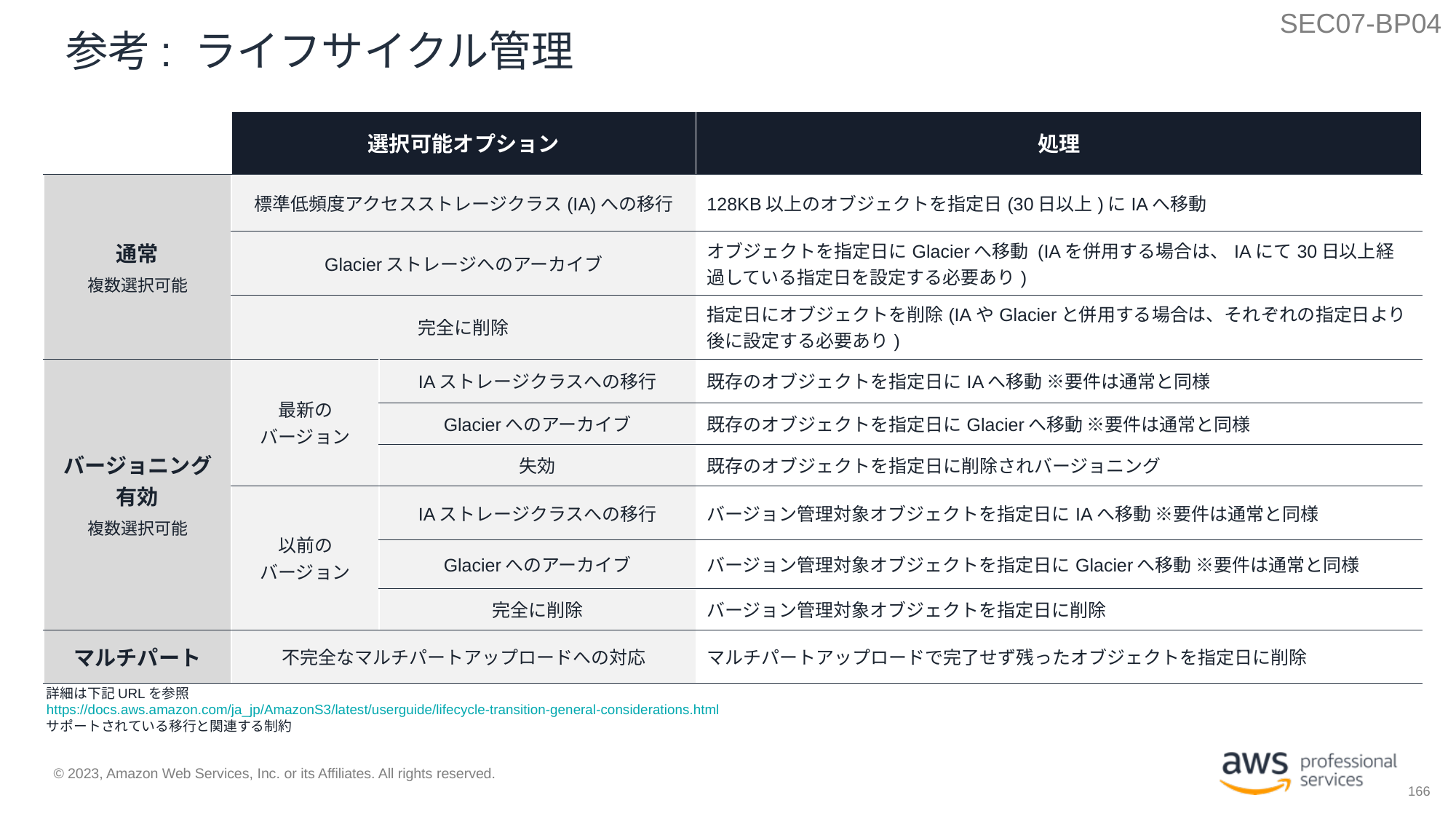

SEC07-BP04
# 参考: ライフサイクル管理
|  | 選択可能オプション |  | 処理 |
| --- | --- | --- | --- |
| 通常 複数選択可能 | 標準低頻度アクセスストレージクラス(IA)への移行 |  | 128KB以上のオブジェクトを指定日(30日以上)にIAへ移動 |
|  | Glacierストレージへのアーカイブ |  | オブジェクトを指定日にGlacierへ移動 (IAを併用する場合は、IAにて30日以上経過している指定日を設定する必要あり) |
|  | 完全に削除 |  | 指定日にオブジェクトを削除(IAやGlacierと併用する場合は、それぞれの指定日より後に設定する必要あり) |
| バージョニング 有効 複数選択可能 | 最新の バージョン | IAストレージクラスへの移行 | 既存のオブジェクトを指定日にIAへ移動 ※要件は通常と同様 |
|  |  | Glacierへのアーカイブ | 既存のオブジェクトを指定日にGlacierへ移動 ※要件は通常と同様 |
|  |  | 失効 | 既存のオブジェクトを指定日に削除されバージョニング |
|  | 以前の バージョン | IAストレージクラスへの移行 | バージョン管理対象オブジェクトを指定日にIAへ移動 ※要件は通常と同様 |
|  |  | Glacierへのアーカイブ | バージョン管理対象オブジェクトを指定日にGlacierへ移動 ※要件は通常と同様 |
|  |  | 完全に削除 | バージョン管理対象オブジェクトを指定日に削除 |
| マルチパート | 不完全なマルチパートアップロードへの対応 |  | マルチパートアップロードで完了せず残ったオブジェクトを指定日に削除 |
詳細は下記URLを参照
https://docs.aws.amazon.com/ja_jp/AmazonS3/latest/userguide/lifecycle-transition-general-considerations.html
サポートされている移行と関連する制約